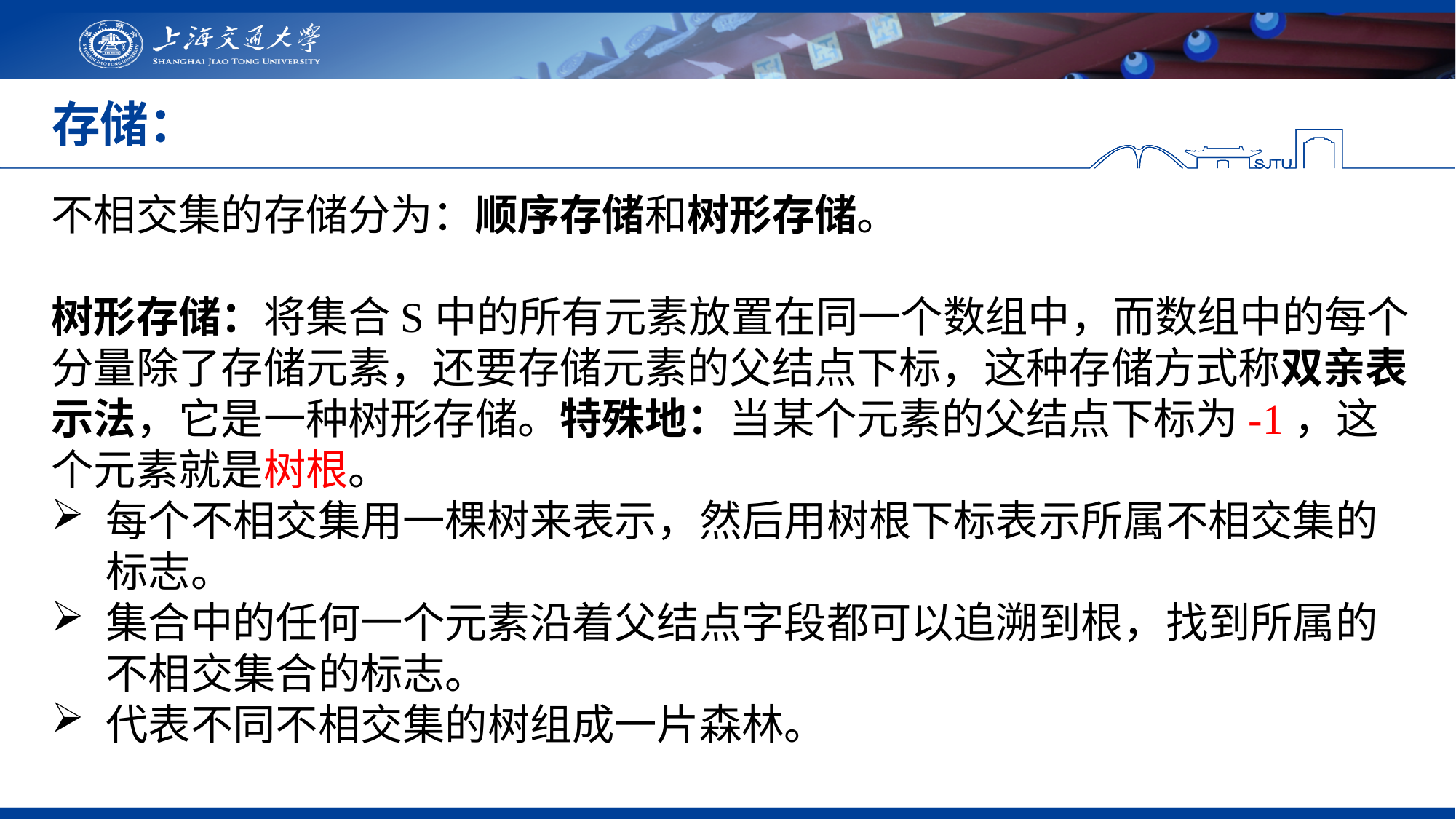

# 存储：
不相交集的存储分为：顺序存储和树形存储。

树形存储：将集合S中的所有元素放置在同一个数组中，而数组中的每个分量除了存储元素，还要存储元素的父结点下标，这种存储方式称双亲表示法，它是一种树形存储。特殊地：当某个元素的父结点下标为-1，这个元素就是树根。
每个不相交集用一棵树来表示，然后用树根下标表示所属不相交集的标志。
集合中的任何一个元素沿着父结点字段都可以追溯到根，找到所属的不相交集合的标志。
代表不同不相交集的树组成一片森林。